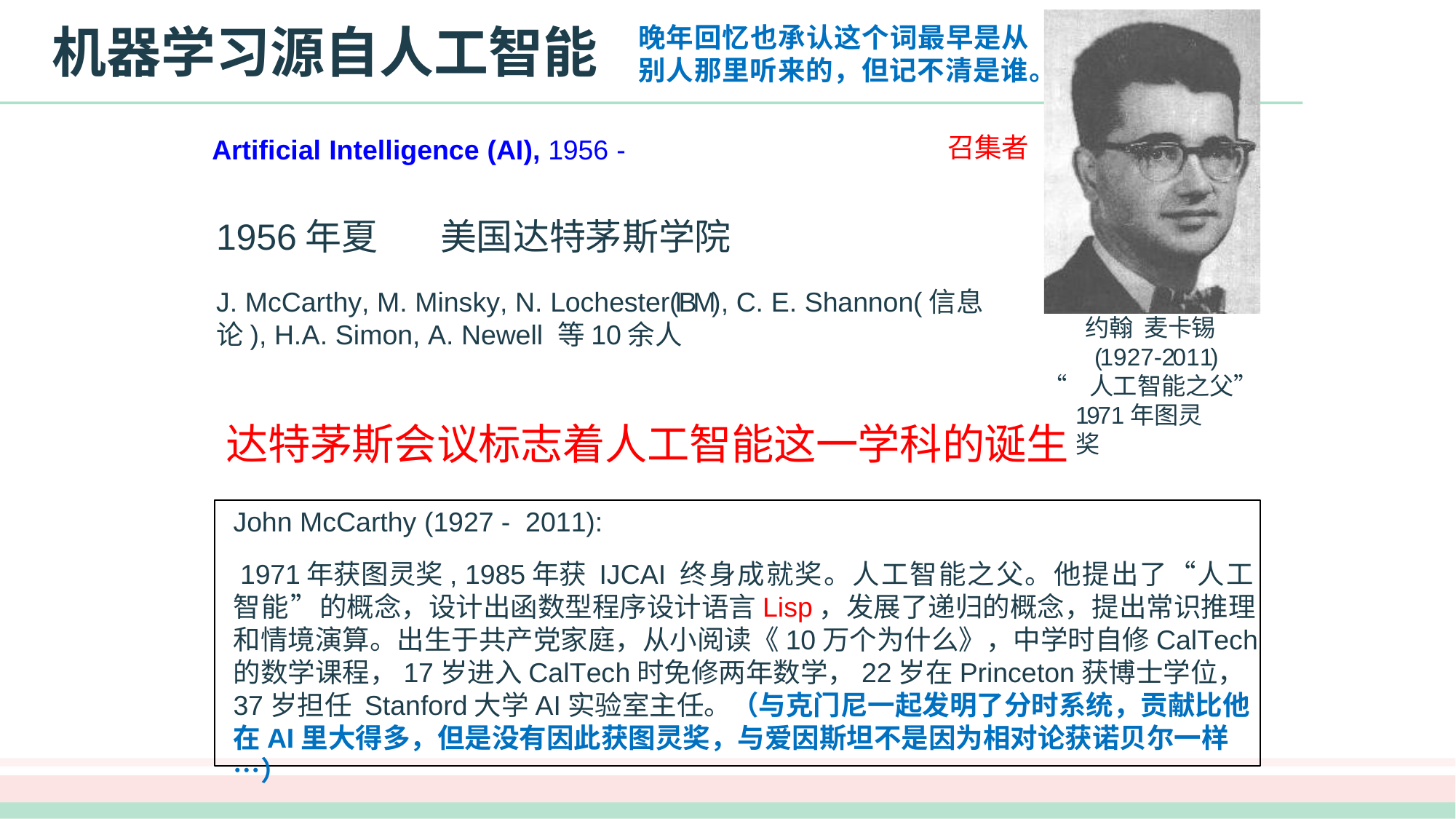

# 机器学习源自人工智能

晚年回忆也承认这个词最早是从别人那里听来的，但记不清是谁。
召集者
Artificial Intelligence (AI), 1956 -

1956年夏	美国达特茅斯学院

J. McCarthy, M. Minsky, N. Lochester (IBM), C. E. Shannon(信息论), H.A. Simon, A. Newell 等10余人
约翰  麦卡锡
(1927-2011)
“人工智能之父”
1971年图灵奖
达特茅斯会议标志着人工智能这一学科的诞生

John McCarthy (1927 -  2011):

1971年获图灵奖, 1985年获 IJCAI 终身成就奖。人工智能之父。他提出了“人工智能”的概念，设计出函数型程序设计语言Lisp，发展了递归的概念，提出常识推理和情境演算。出生于共产党家庭，从小阅读《10万个为什么》，中学时自修CalTech的数学课程，17岁进入CalTech时免修两年数学，22岁在Princeton获博士学位，37岁担任 Stanford大学AI实验室主任。（与克门尼一起发明了分时系统，贡献比他在AI里大得多，但是没有因此获图灵奖，与爱因斯坦不是因为相对论获诺贝尔一样…）